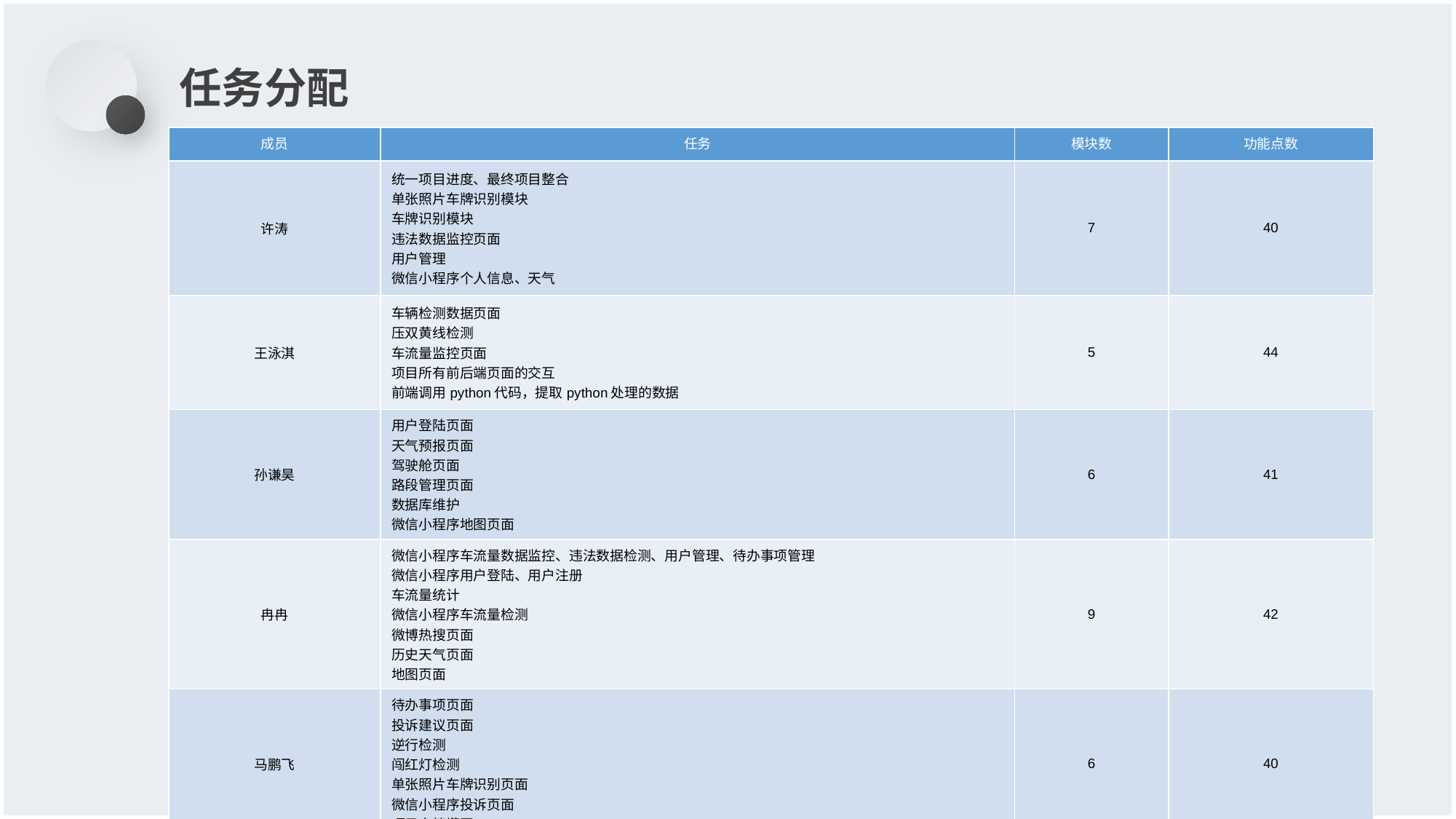

任务分配
| 成员 | 任务 | 模块数 | 功能点数 |
| --- | --- | --- | --- |
| 许涛 | 统一项目进度、最终项目整合 单张照片车牌识别模块 车牌识别模块 违法数据监控页面 用户管理 微信小程序个人信息、天气 | 7 | 40 |
| 王泳淇 | 车辆检测数据页面 压双黄线检测 车流量监控页面 项目所有前后端页面的交互 前端调用python代码，提取python处理的数据 | 5 | 44 |
| 孙谦昊 | 用户登陆页面 天气预报页面 驾驶舱页面 路段管理页面 数据库维护 微信小程序地图页面 | 6 | 41 |
| 冉冉 | 微信小程序车流量数据监控、违法数据检测、用户管理、待办事项管理 微信小程序用户登陆、用户注册 车流量统计 微信小程序车流量检测 微博热搜页面 历史天气页面 地图页面 | 9 | 42 |
| 马鹏飞 | 待办事项页面 投诉建议页面 逆行检测 闯红灯检测 单张照片车牌识别页面 微信小程序投诉页面 项目文档攥写 | 6 | 40 |